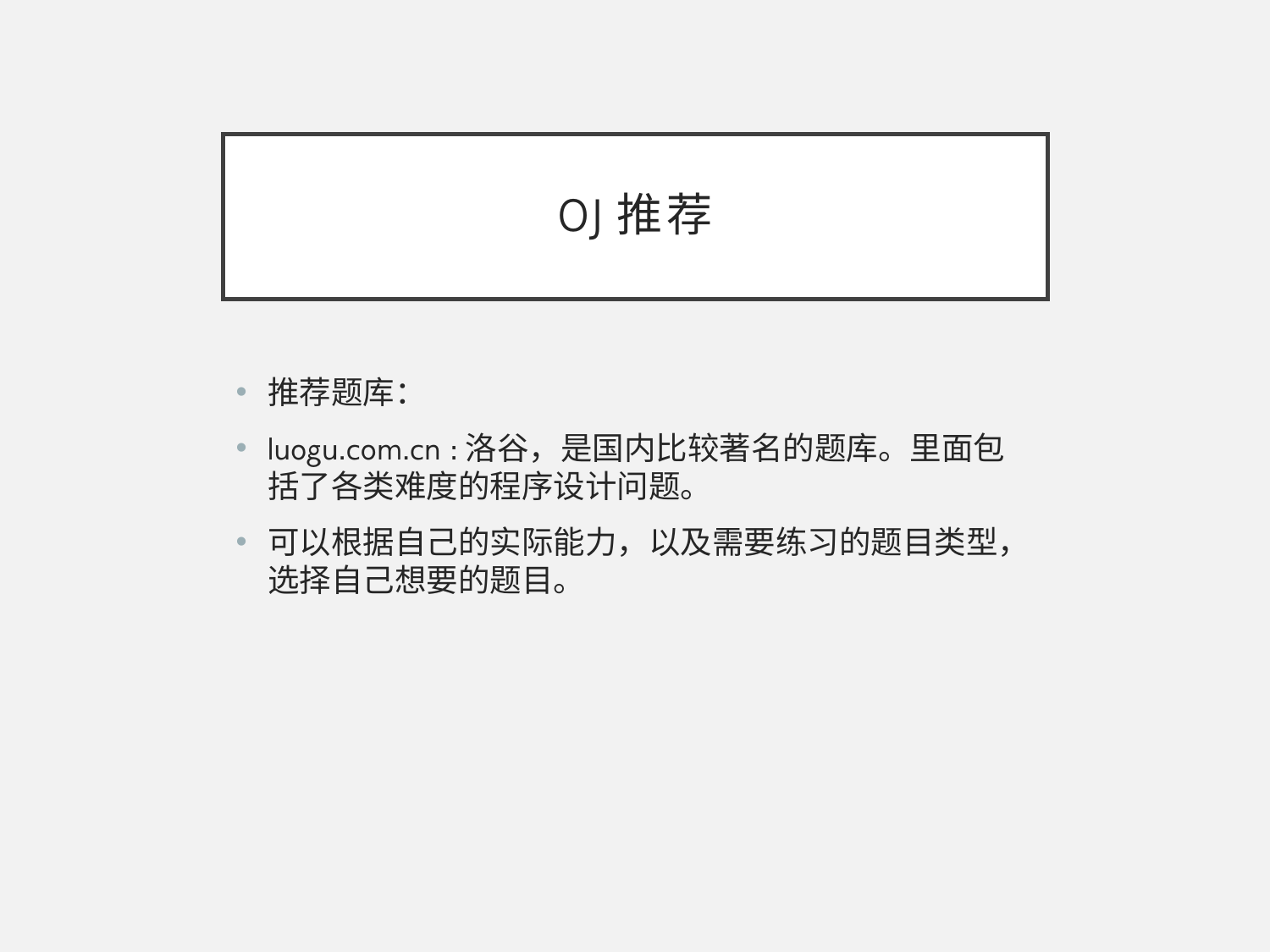

# OJ推荐
推荐题库：
luogu.com.cn :洛谷，是国内比较著名的题库。里面包括了各类难度的程序设计问题。
可以根据自己的实际能力，以及需要练习的题目类型，选择自己想要的题目。